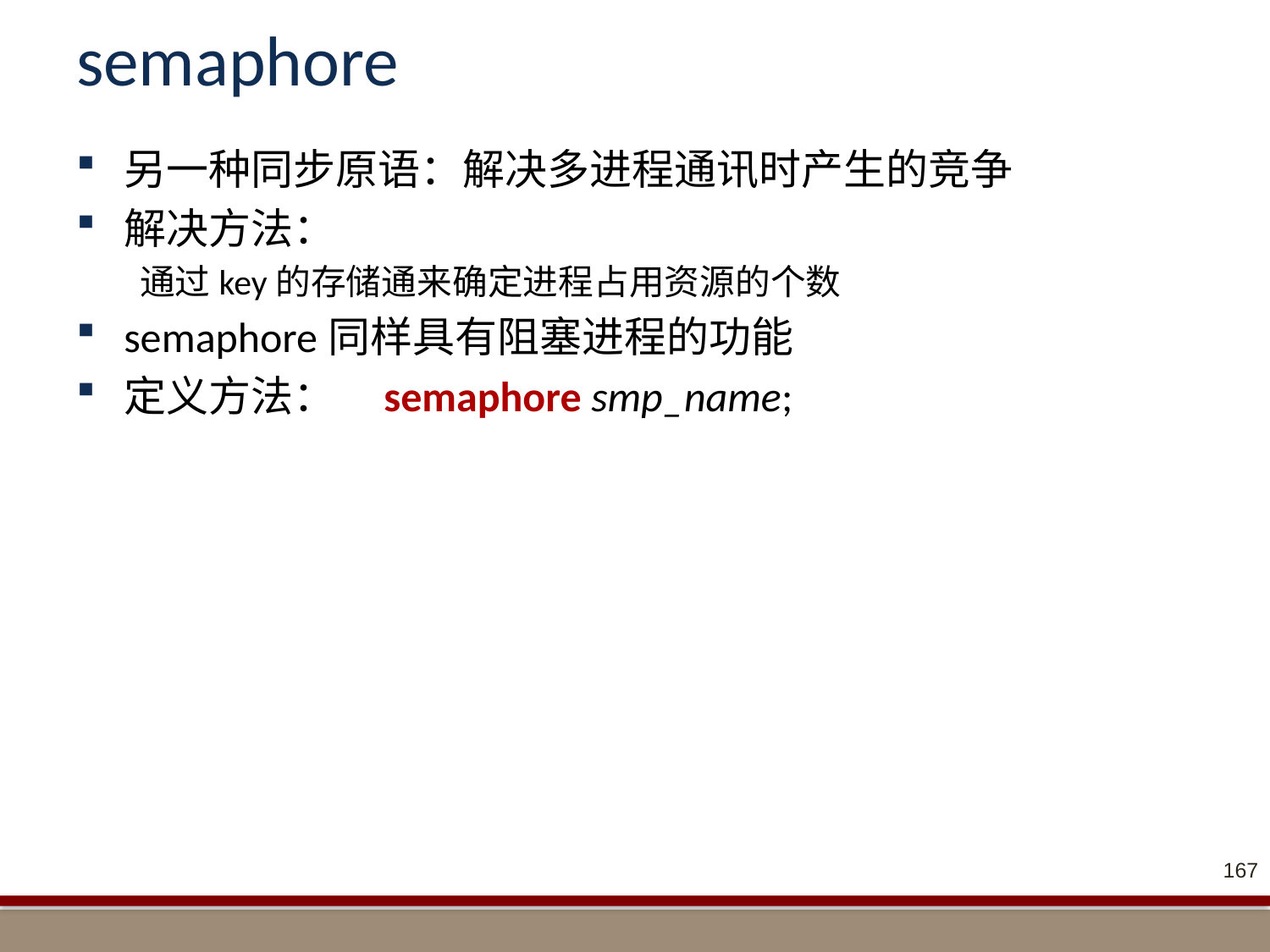

# semaphore
另一种同步原语：解决多进程通讯时产生的竞争
解决方法：
通过key的存储通来确定进程占用资源的个数
semaphore同样具有阻塞进程的功能
定义方法：    semaphore smp_name;
167